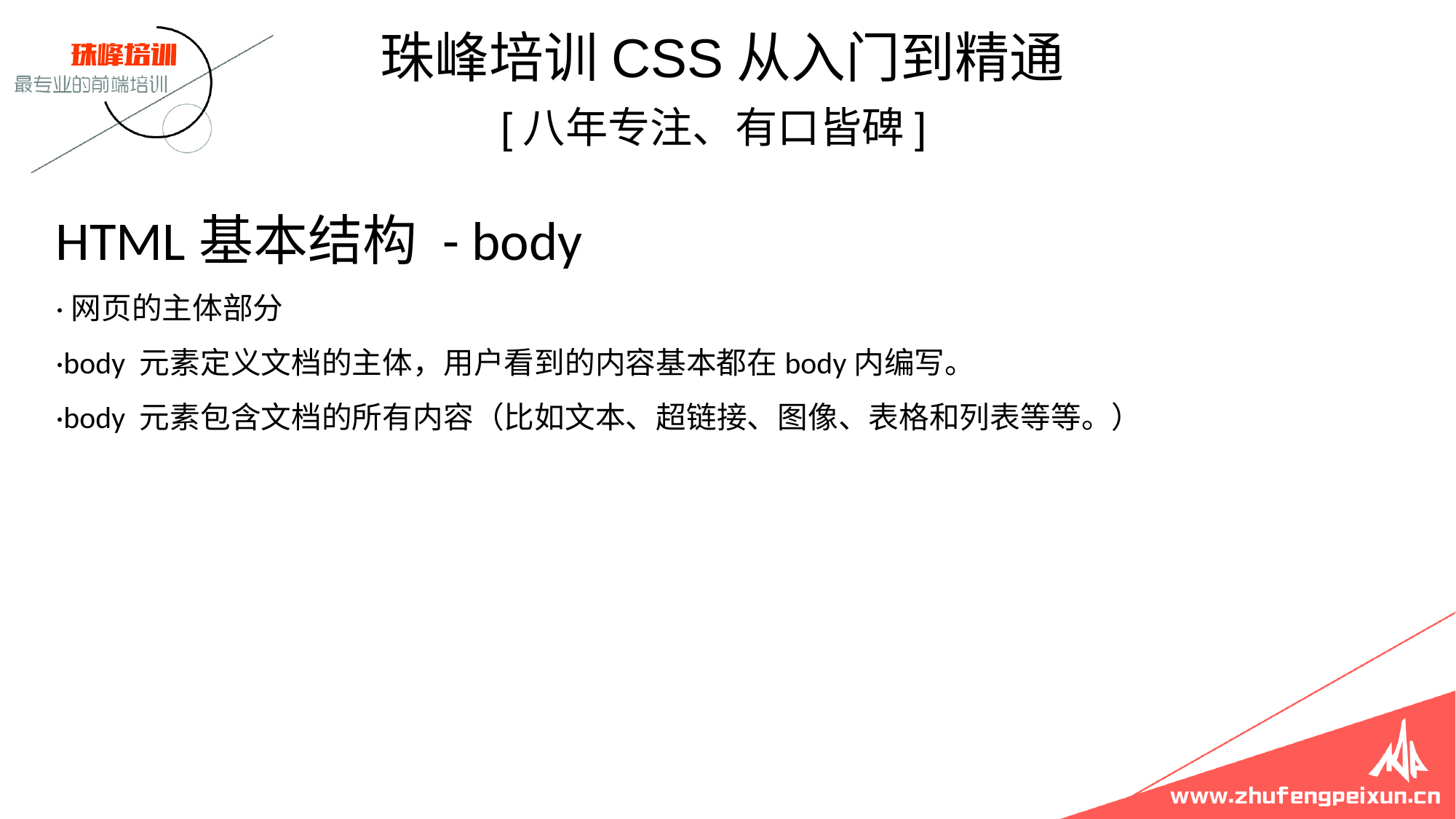

珠峰培训CSS从入门到精通
        [八年专注、有口皆碑]
# HTML基本结构 - body ·网页的主体部分 ·body 元素定义文档的主体，用户看到的内容基本都在body内编写。 ·body 元素包含文档的所有内容（比如文本、超链接、图像、表格和列表等等。）